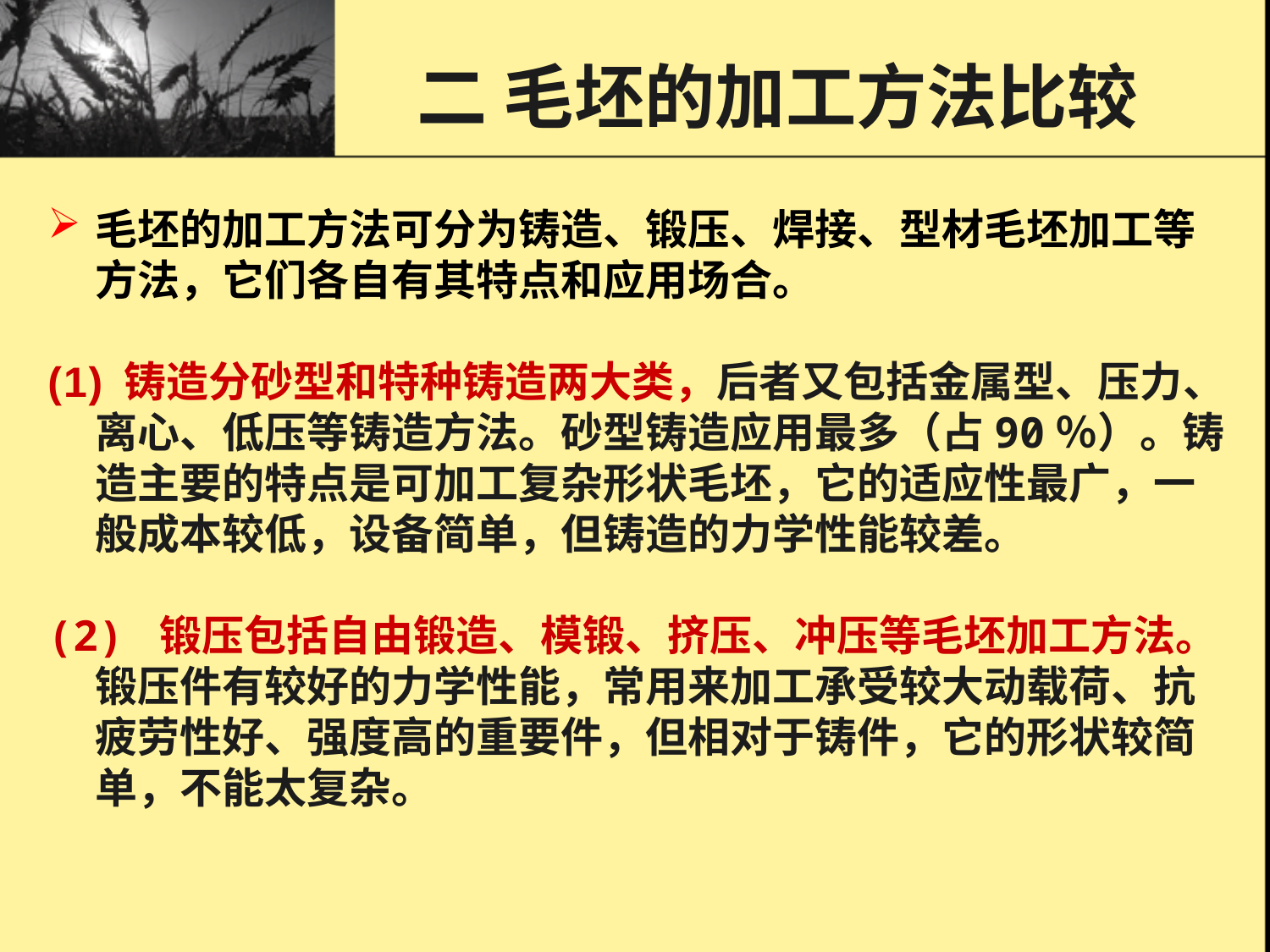

# 二 毛坯的加工方法比较
毛坯的加工方法可分为铸造、锻压、焊接、型材毛坯加工等方法，它们各自有其特点和应用场合。

 铸造分砂型和特种铸造两大类，后者又包括金属型、压力、离心、低压等铸造方法。砂型铸造应用最多（占90％）。铸造主要的特点是可加工复杂形状毛坯，它的适应性最广，一般成本较低，设备简单，但铸造的力学性能较差。

(2) 锻压包括自由锻造、模锻、挤压、冲压等毛坯加工方法。锻压件有较好的力学性能，常用来加工承受较大动载荷、抗疲劳性好、强度高的重要件，但相对于铸件，它的形状较简单，不能太复杂。